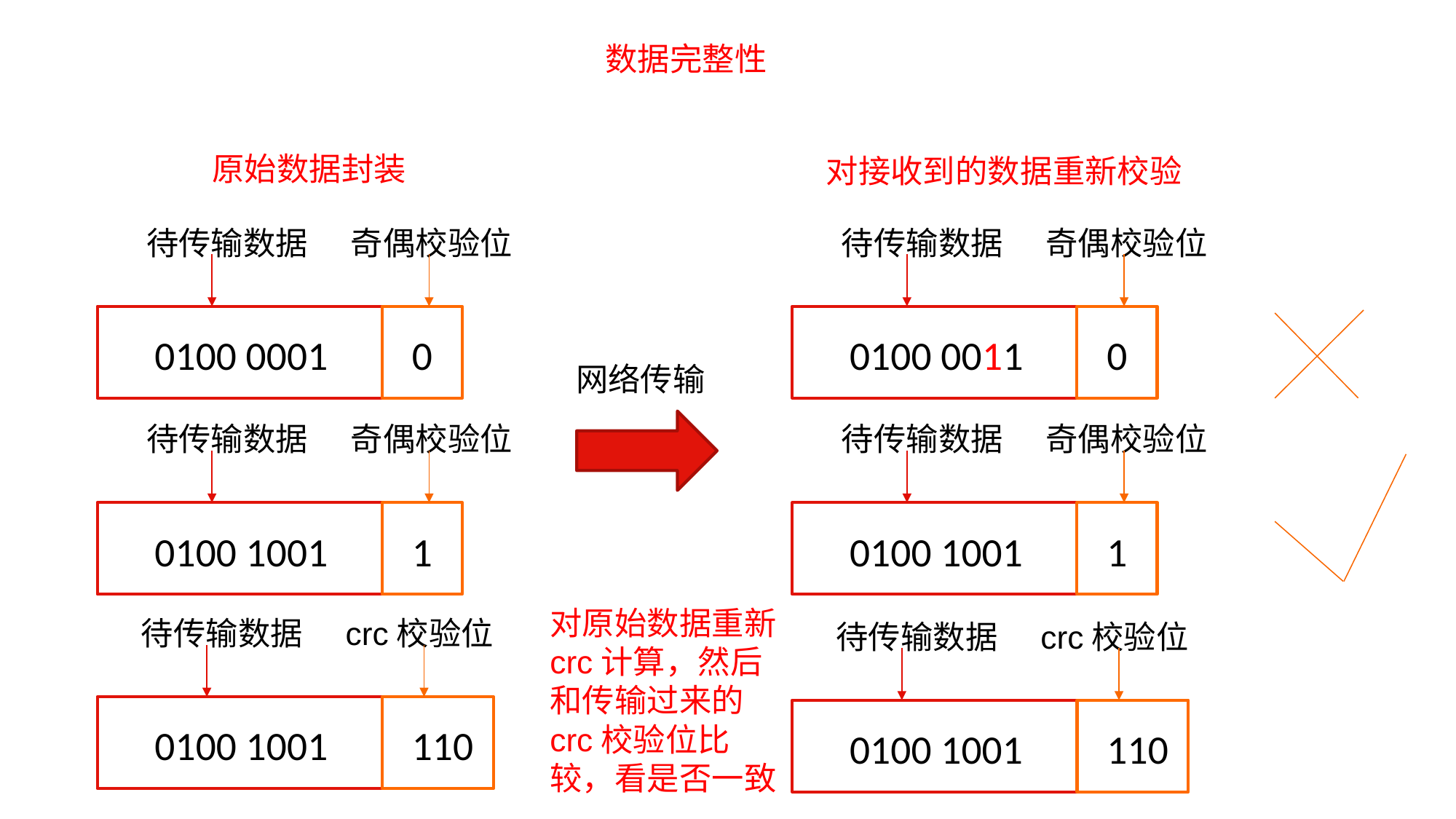

数据完整性
原始数据封装
对接收到的数据重新校验
待传输数据
奇偶校验位
待传输数据
奇偶校验位

0
0
0100 0001
0100 0011
网络传输

待传输数据
奇偶校验位
待传输数据
奇偶校验位

1
1
0100 1001
0100 1001
对原始数据重新crc计算，然后和传输过来的crc校验位比较，看是否一致
待传输数据
crc校验位
待传输数据
crc校验位

110
0100 1001
110
0100 1001